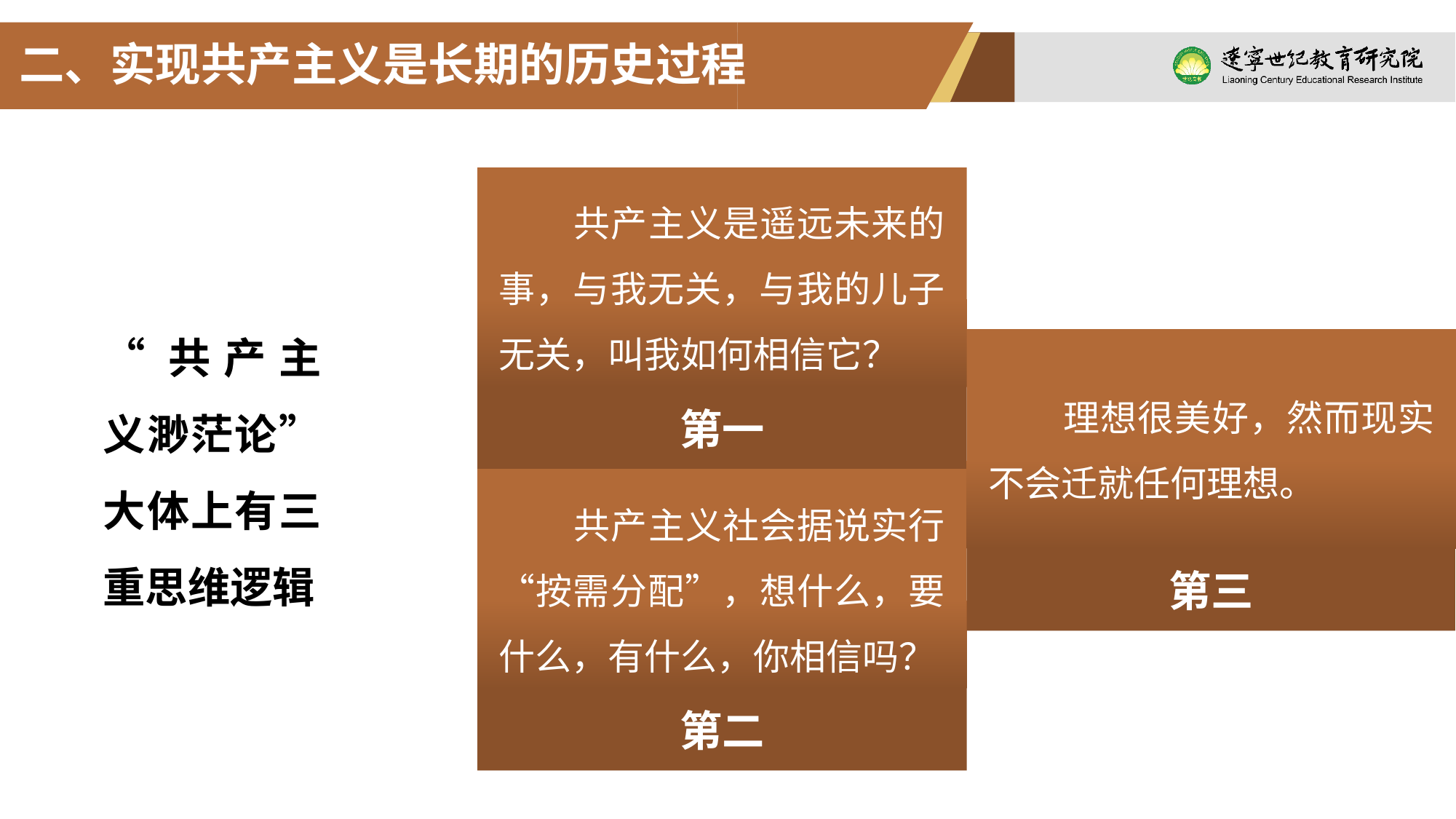

二、实现共产主义是长期的历史过程
共产主义是遥远未来的事，与我无关，与我的儿子无关，叫我如何相信它？
第一
“共产主义渺茫论”大体上有三重思维逻辑
理想很美好，然而现实不会迁就任何理想。
第三
共产主义社会据说实行“按需分配”，想什么，要什么，有什么，你相信吗？
第二